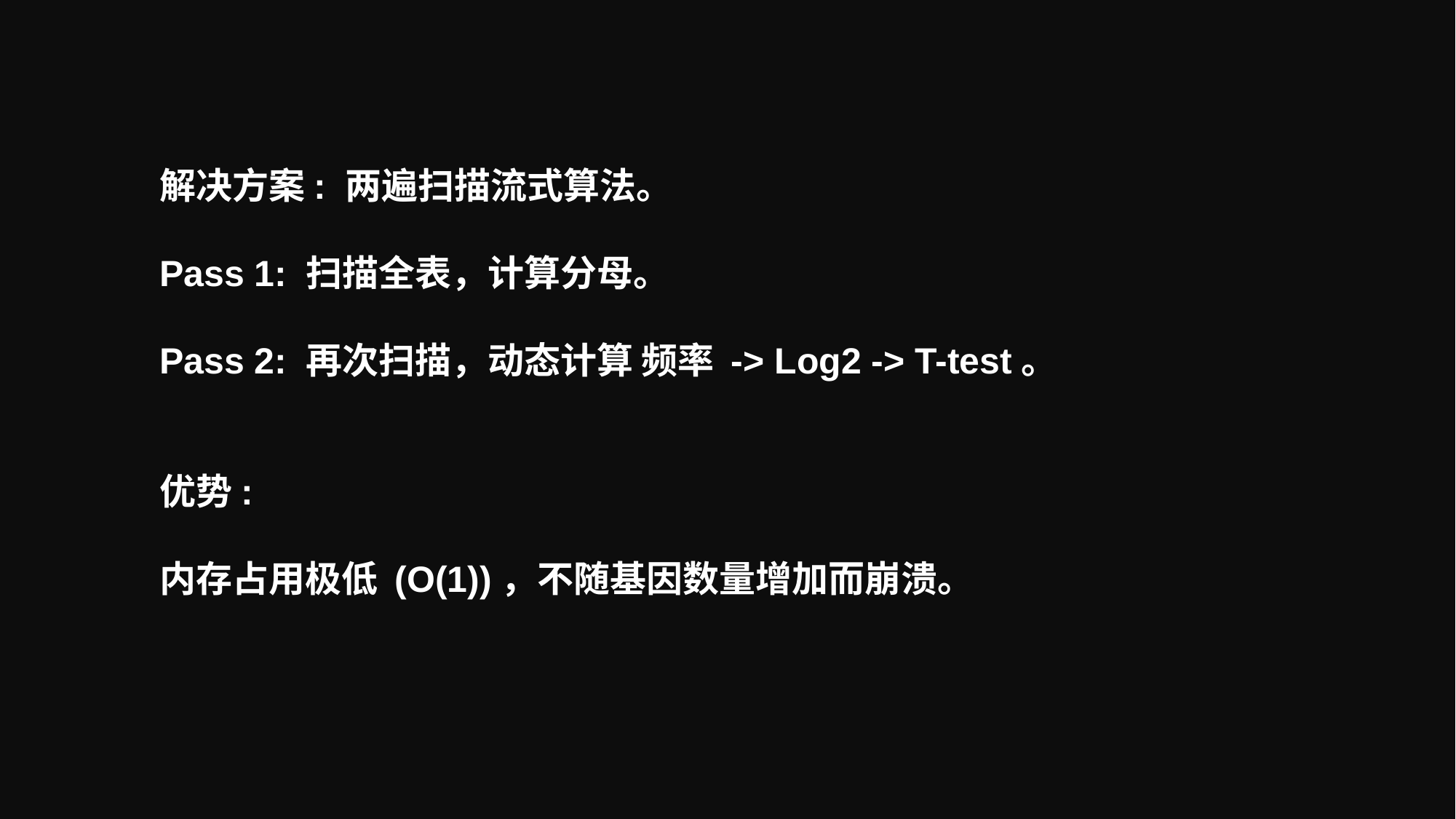

解决方案: 两遍扫描流式算法。

Pass 1: 扫描全表，计算分母。

Pass 2: 再次扫描，动态计算 频率 -> Log2 -> T-test。

优势:

内存占用极低 (O(1))，不随基因数量增加而崩溃。